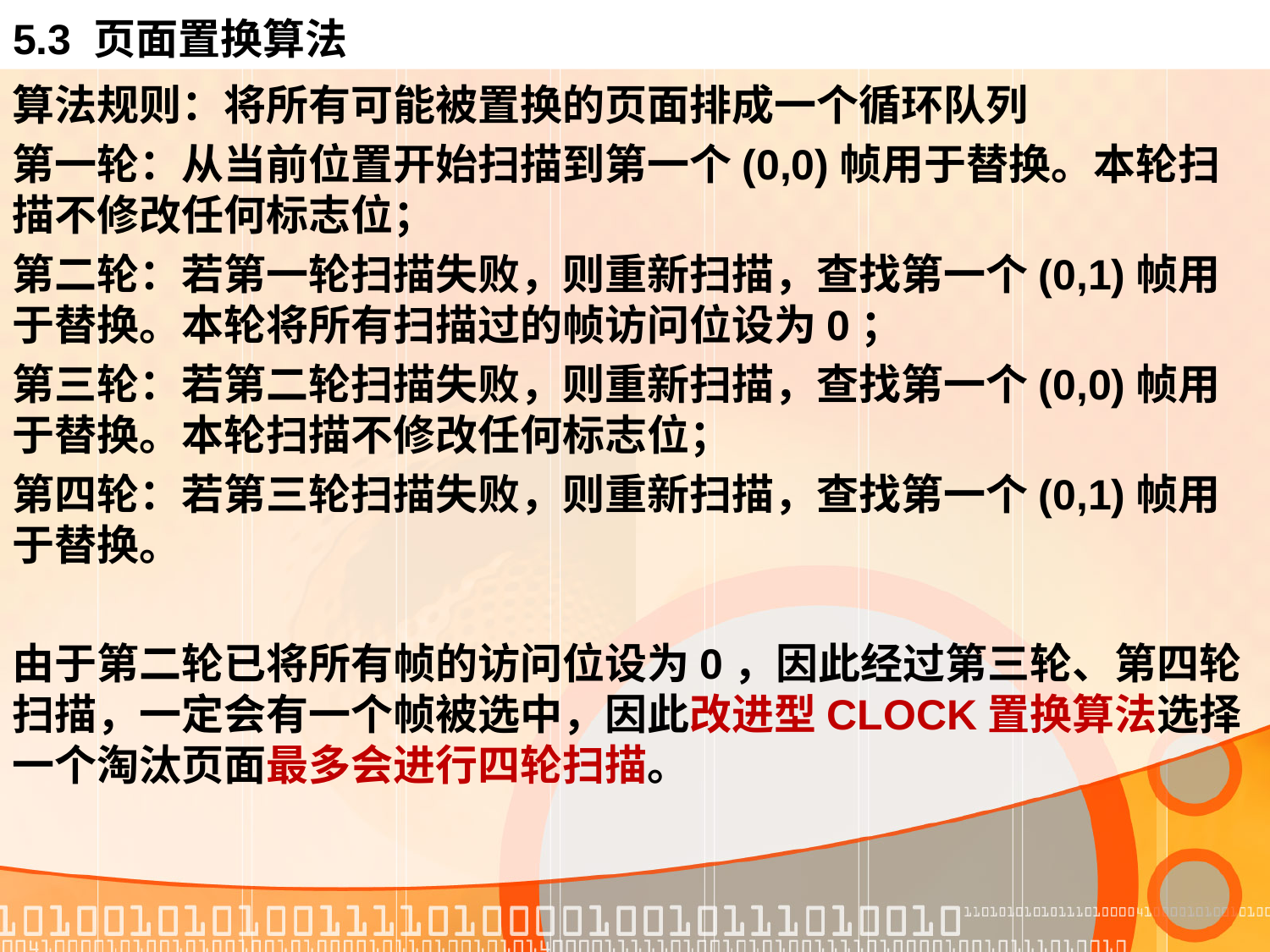

5.3 页面置换算法
算法规则：将所有可能被置换的页面排成一个循环队列
第一轮：从当前位置开始扫描到第一个(0,0)帧用于替换。本轮扫描不修改任何标志位；
第二轮：若第一轮扫描失败，则重新扫描，查找第一个(0,1)帧用于替换。本轮将所有扫描过的帧访问位设为0；
第三轮：若第二轮扫描失败，则重新扫描，查找第一个(0,0)帧用于替换。本轮扫描不修改任何标志位；
第四轮：若第三轮扫描失败，则重新扫描，查找第一个(0,1)帧用于替换。

由于第二轮已将所有帧的访问位设为0，因此经过第三轮、第四轮扫描，一定会有一个帧被选中，因此改进型CLOCK置换算法选择一个淘汰页面最多会进行四轮扫描。